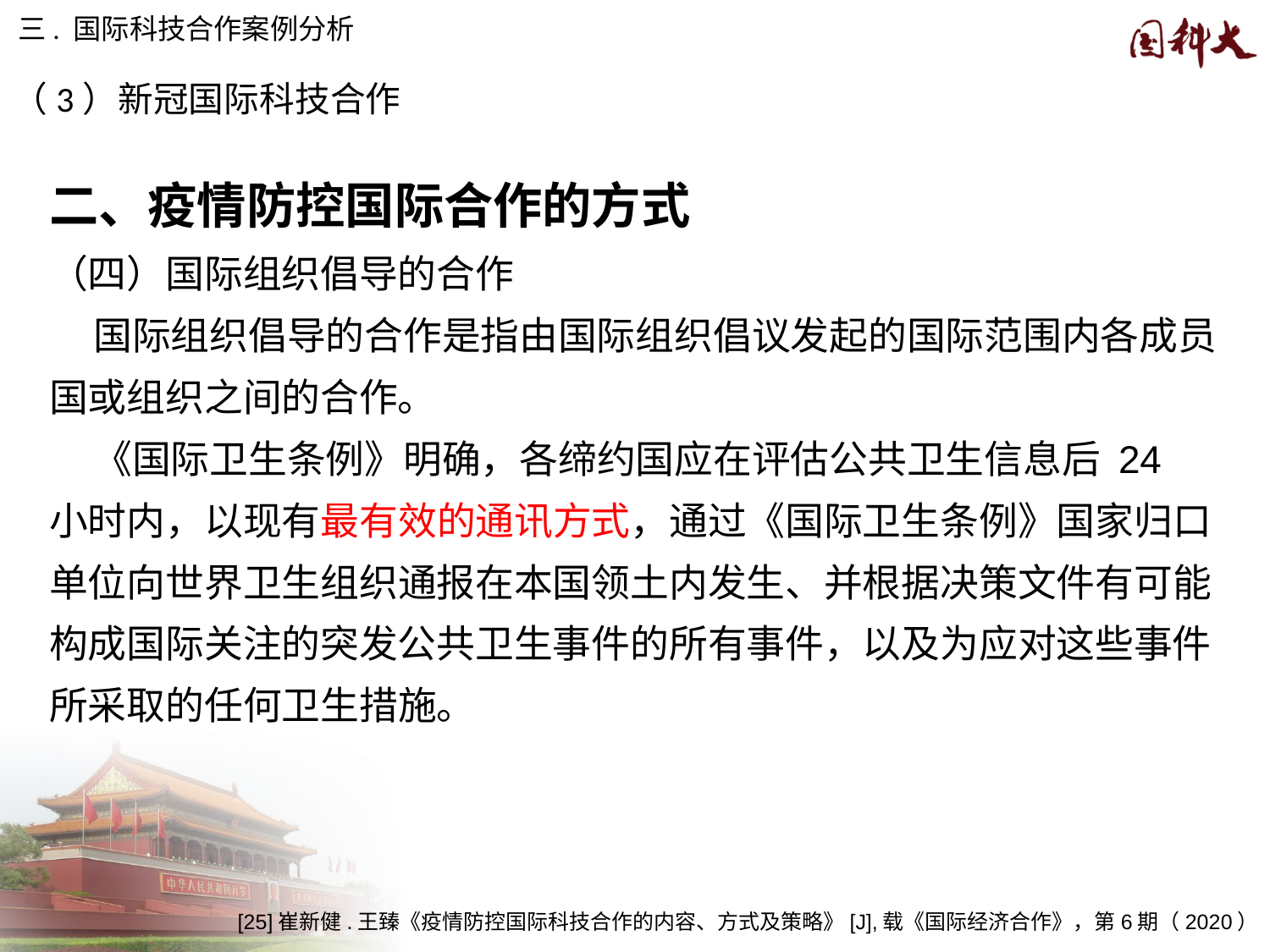

三. 国际科技合作案例分析
（3）新冠国际科技合作
二、疫情防控国际合作的方式
（四）国际组织倡导的合作
    国际组织倡导的合作是指由国际组织倡议发起的国际范围内各成员国或组织之间的合作。
    《国际卫生条例》明确，各缔约国应在评估公共卫生信息后 24 小时内，以现有最有效的通讯方式，通过《国际卫生条例》国家归口单位向世界卫生组织通报在本国领土内发生、并根据决策文件有可能构成国际关注的突发公共卫生事件的所有事件，以及为应对这些事件所采取的任何卫生措施。

[25]崔新健.王臻《疫情防控国际科技合作的内容、方式及策略》[J],载《国际经济合作》，第6期（2020）